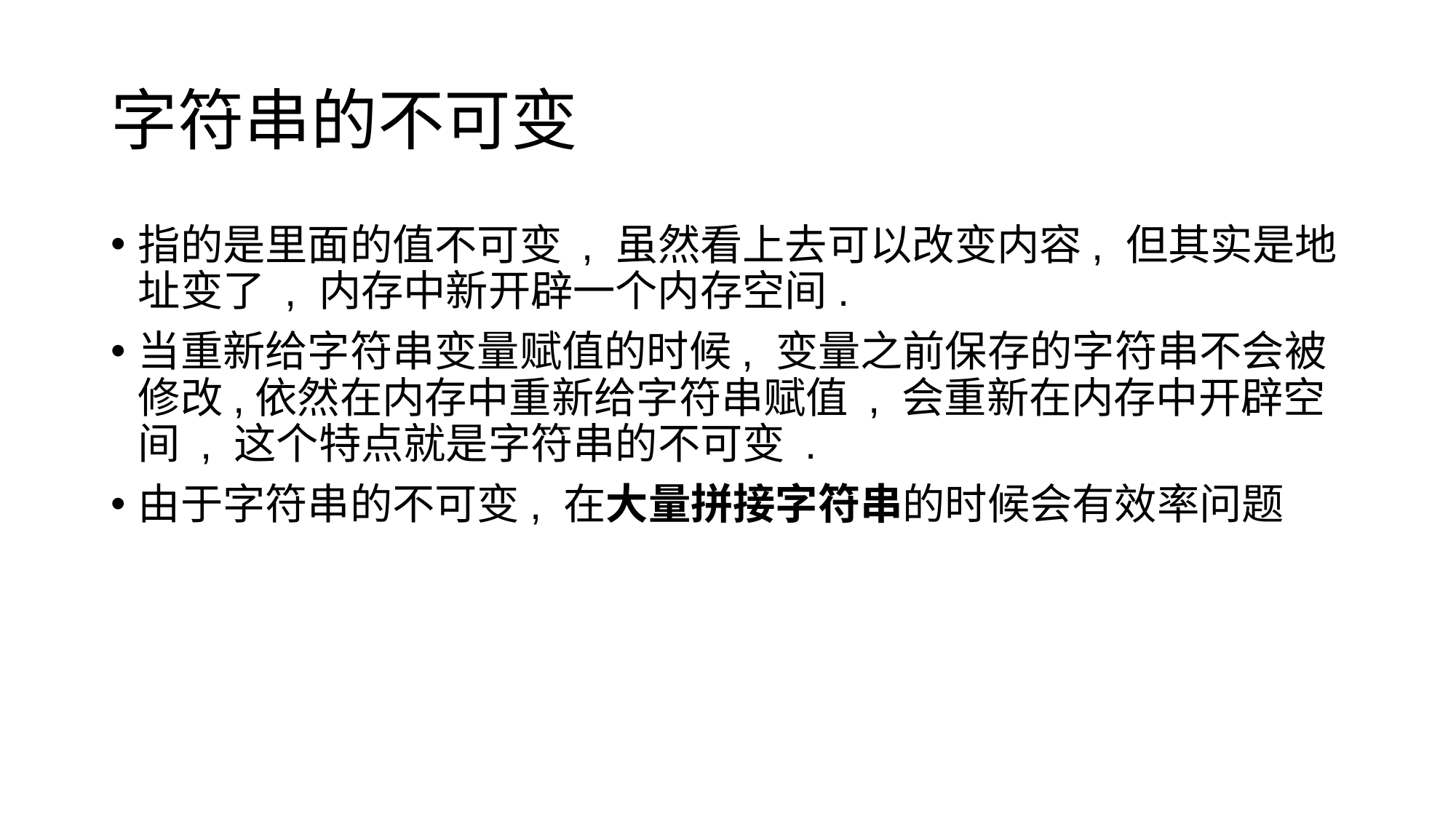

# 字符串的不可变
指的是里面的值不可变 , 虽然看上去可以改变内容, 但其实是地址变了 , 内存中新开辟一个内存空间.
当重新给字符串变量赋值的时候, 变量之前保存的字符串不会被修改,依然在内存中重新给字符串赋值 , 会重新在内存中开辟空间 , 这个特点就是字符串的不可变 .
由于字符串的不可变, 在大量拼接字符串的时候会有效率问题